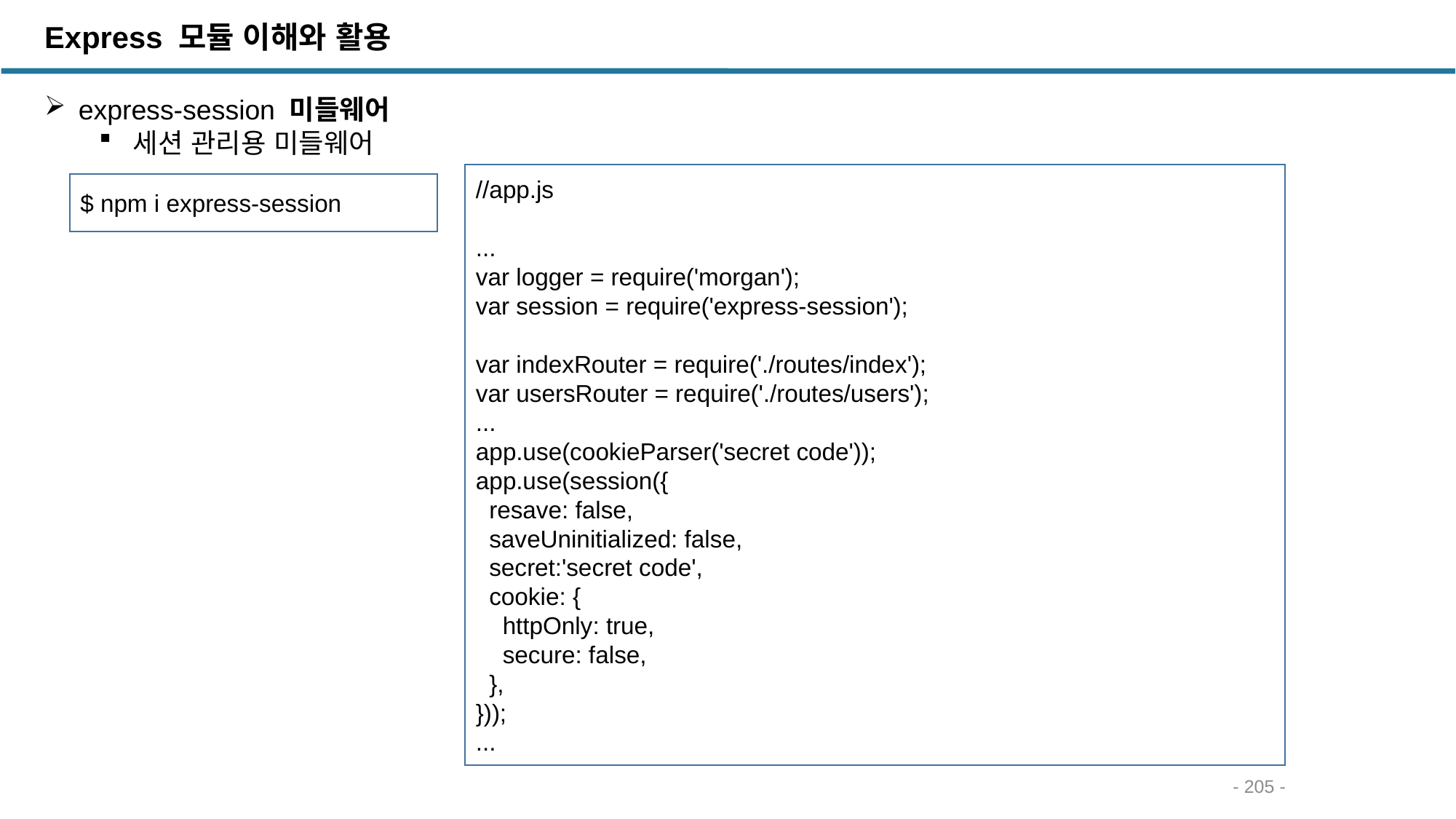

Express 모듈 이해와 활용
express-session 미들웨어
세션 관리용 미들웨어
//app.js

...
var logger = require('morgan');
var session = require('express-session');

var indexRouter = require('./routes/index');
var usersRouter = require('./routes/users');
...
app.use(cookieParser('secret code'));
app.use(session({
  resave: false,
  saveUninitialized: false,
  secret:'secret code',
  cookie: {
    httpOnly: true,
    secure: false,
  },
}));
...
$ npm i express-session
- 205 -